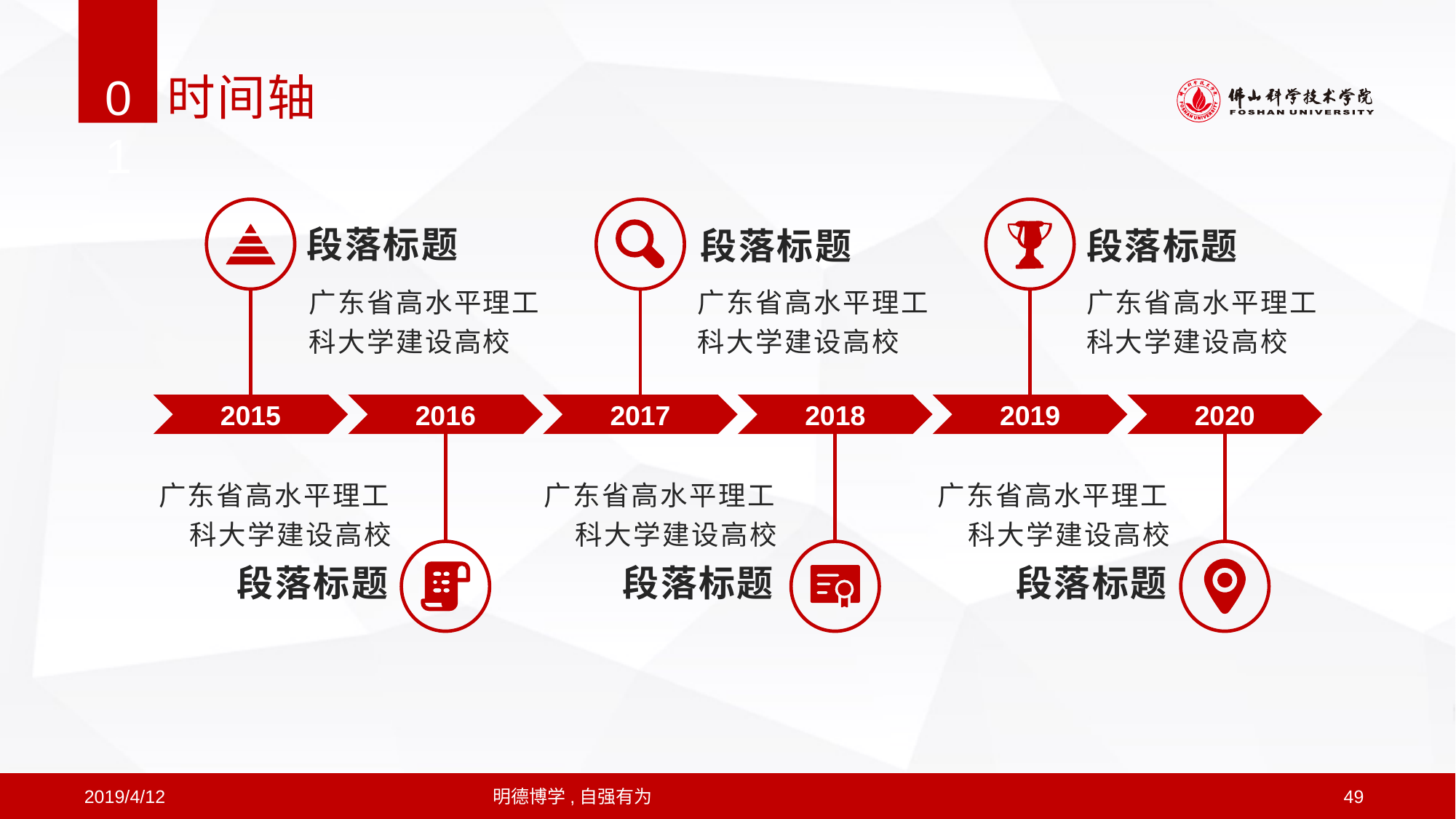

01
时间轴

段落标题
广东省高水平理工科大学建设高校
段落标题
广东省高水平理工科大学建设高校
段落标题
广东省高水平理工科大学建设高校

2015
2016
2017
2018
2019
2020
广东省高水平理工科大学建设高校
段落标题
广东省高水平理工科大学建设高校
段落标题
广东省高水平理工科大学建设高校
段落标题

2019/4/12
明德博学,自强有为
49